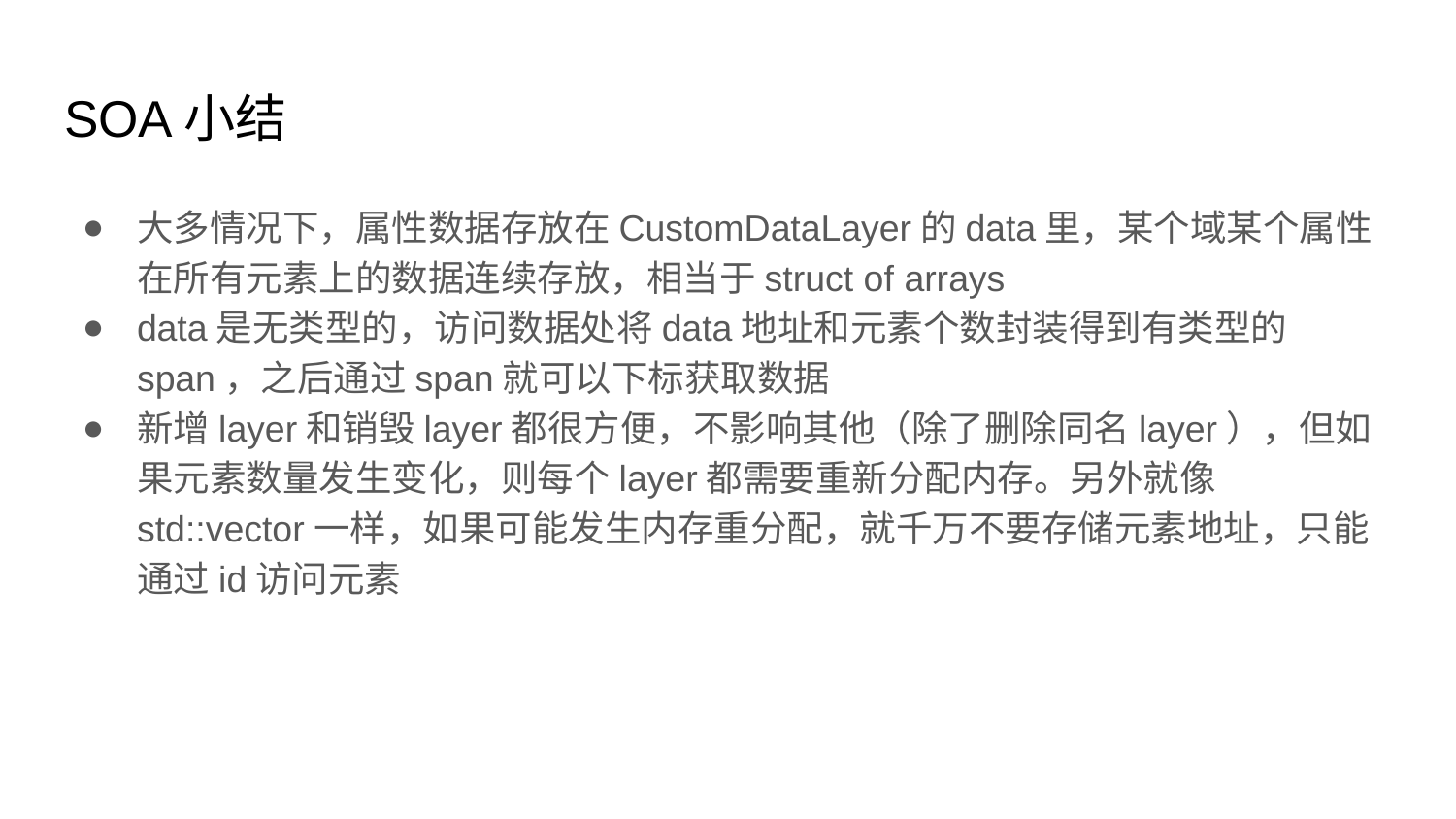

# SOA小结
大多情况下，属性数据存放在CustomDataLayer的data里，某个域某个属性在所有元素上的数据连续存放，相当于struct of arrays
data是无类型的，访问数据处将data地址和元素个数封装得到有类型的span，之后通过span就可以下标获取数据
新增layer和销毁layer都很方便，不影响其他（除了删除同名layer），但如果元素数量发生变化，则每个layer都需要重新分配内存。另外就像std::vector一样，如果可能发生内存重分配，就千万不要存储元素地址，只能通过id访问元素